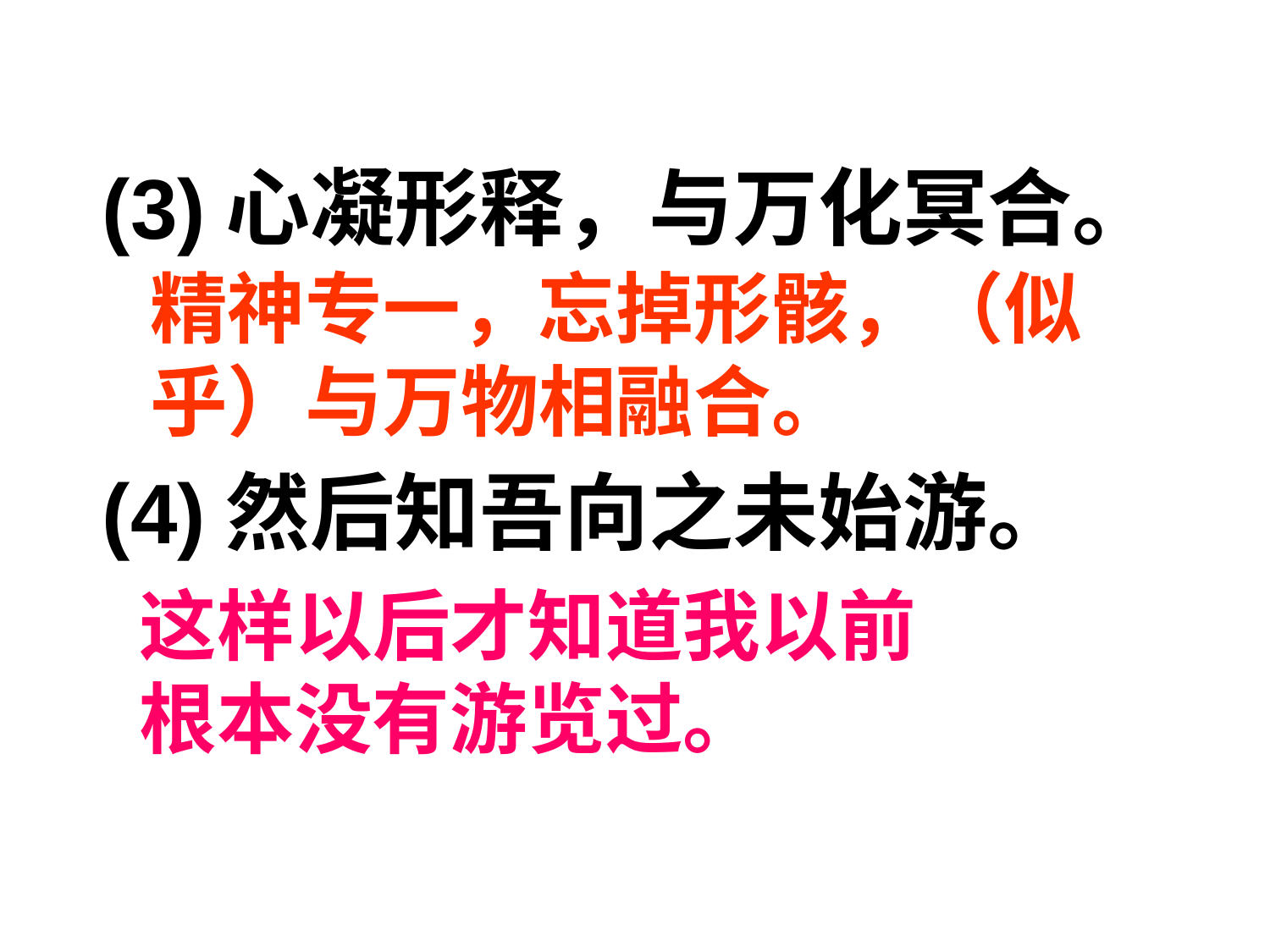

(3)心凝形释，与万化冥合。

(4)然后知吾向之未始游。

精神专一，忘掉形骸，（似乎）与万物相融合。
这样以后才知道我以前
根本没有游览过。